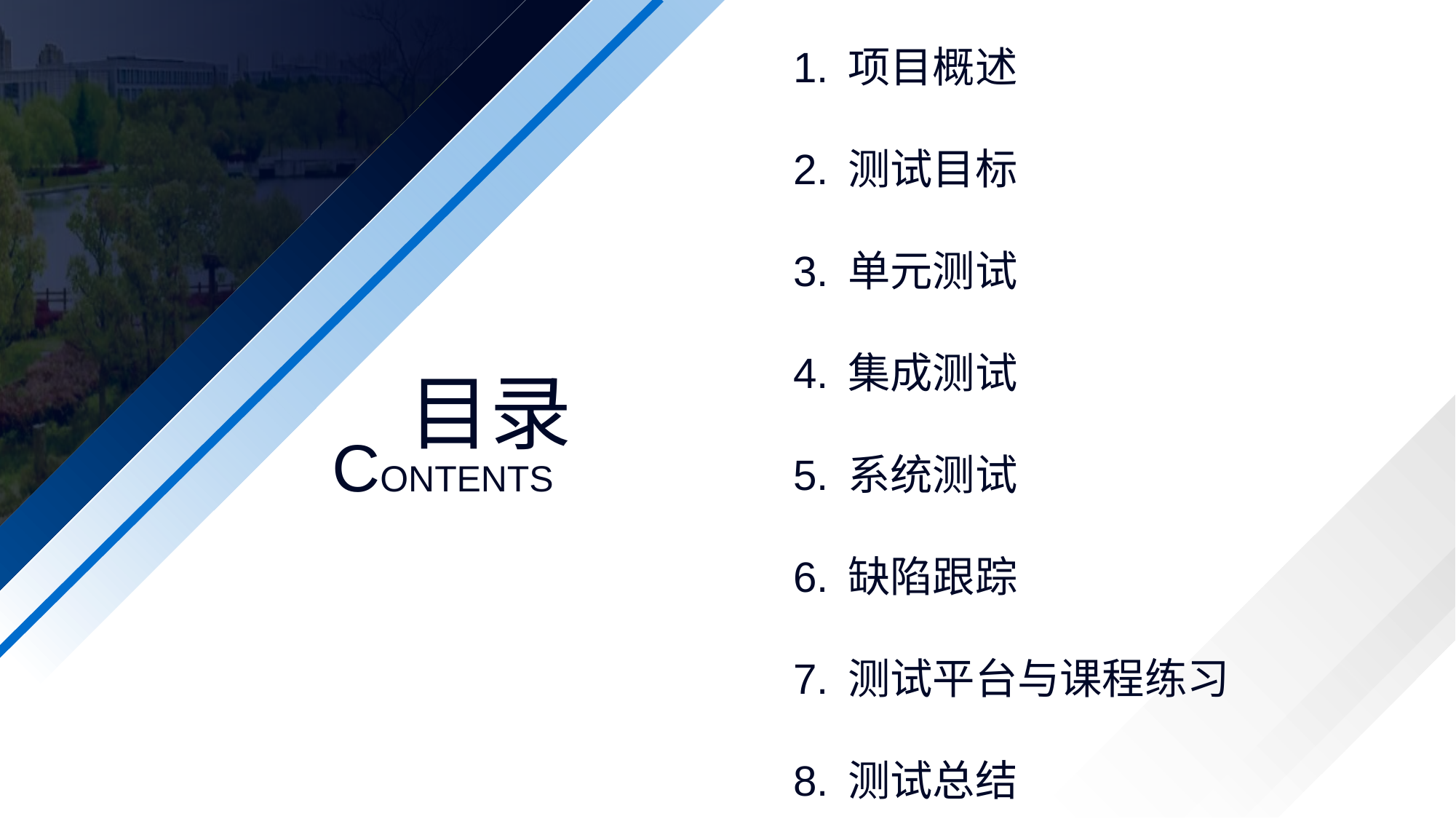

项目概述
测试目标
单元测试
集成测试
系统测试
缺陷跟踪
测试平台与课程练习
测试总结

目录

CONTENTS